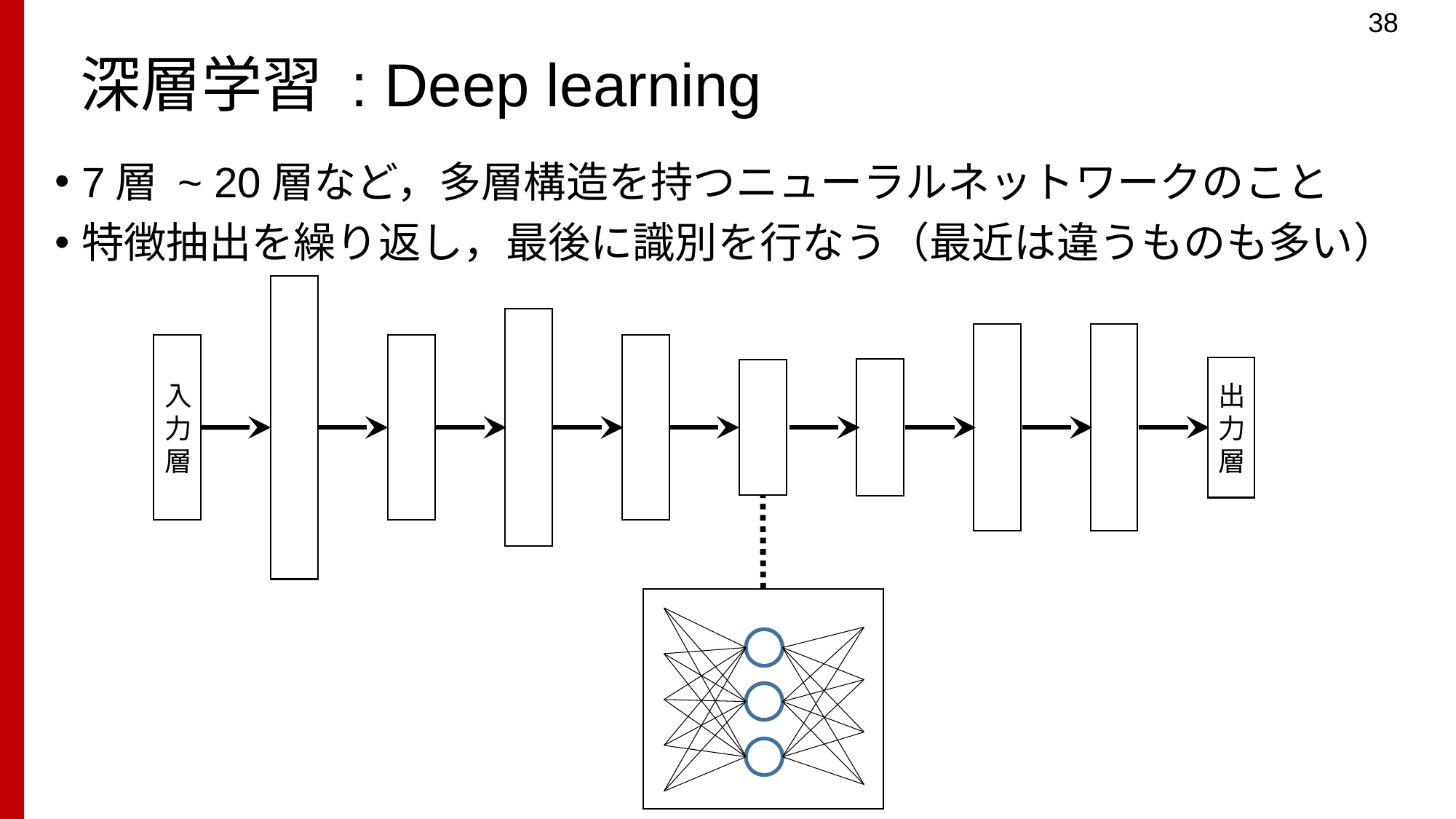

38
# 深層学習 : Deep learning
7層 ~ 20層など，多層構造を持つニューラルネットワークのこと
特徴抽出を繰り返し，最後に識別を行なう（最近は違うものも多い）

入力層

出力層